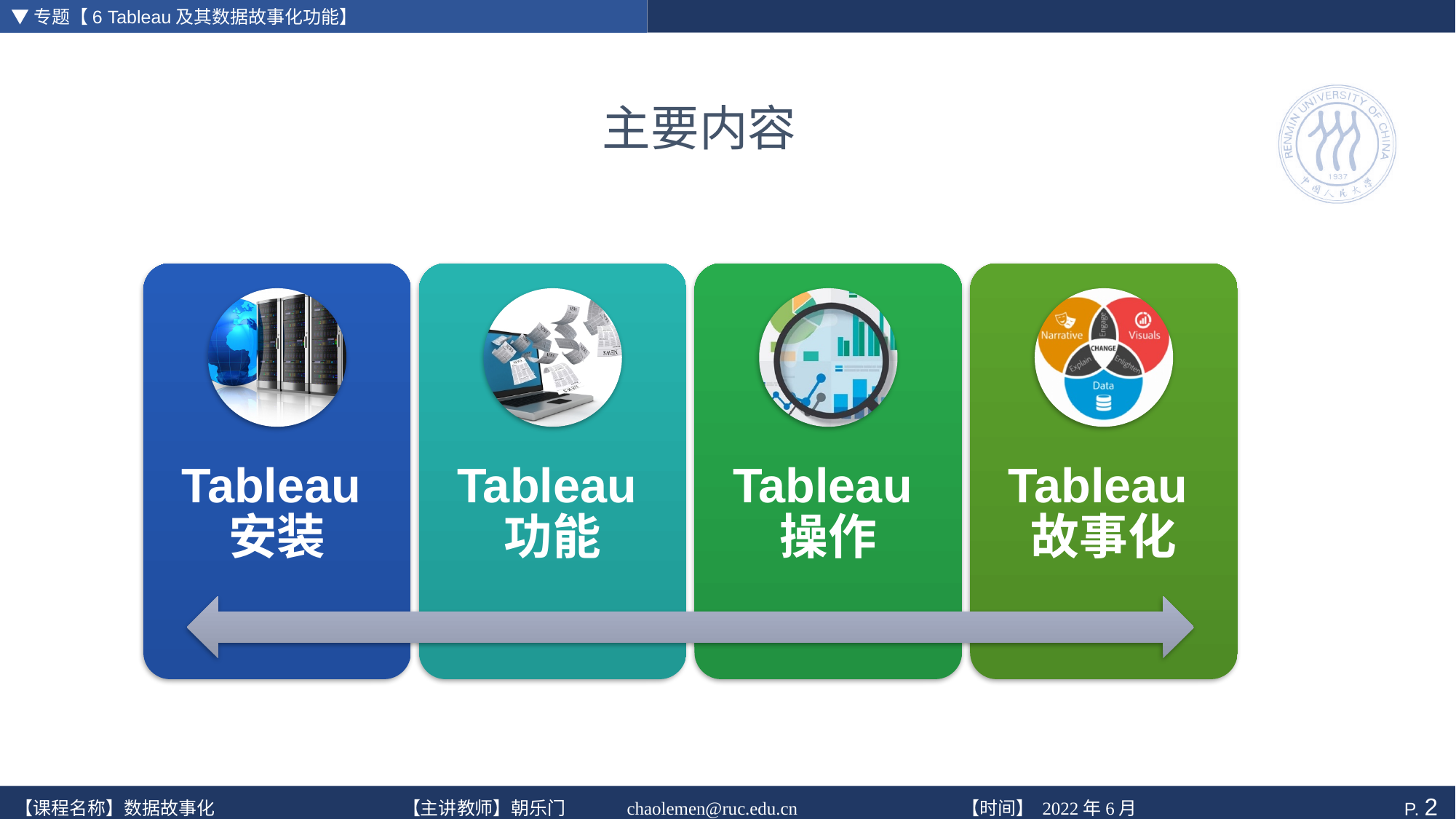

▼专题【6 Tableau及其数据故事化功能】
# 主要内容
Tableau安装
Tableau功能
Tableau操作
Tableau故事化